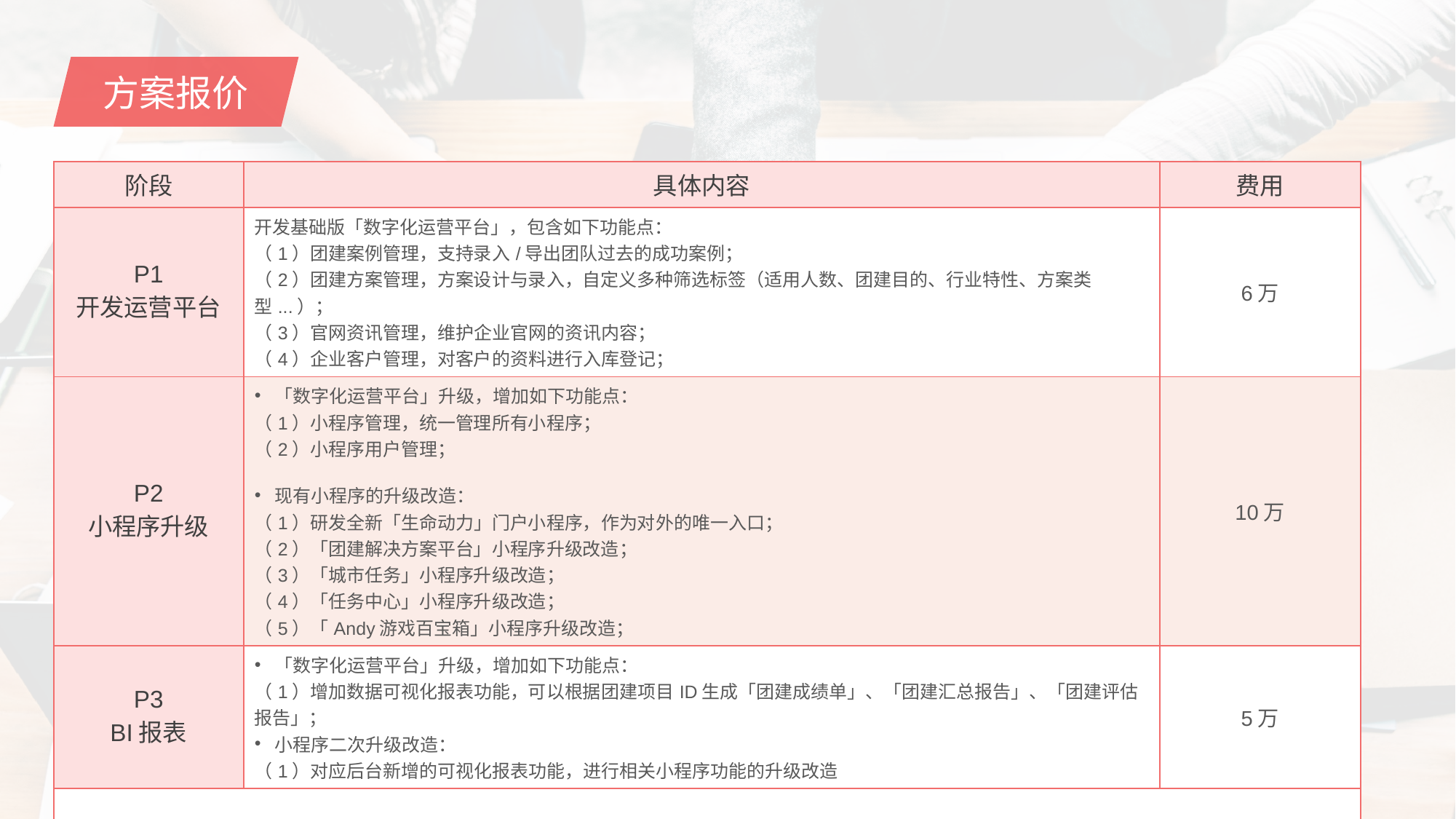

方案报价
| 阶段 | 具体内容 | 费用 |
| --- | --- | --- |
| P1 开发运营平台 | 开发基础版「数字化运营平台」，包含如下功能点： （1）团建案例管理，支持录入/导出团队过去的成功案例； （2）团建方案管理，方案设计与录入，自定义多种筛选标签（适用人数、团建目的、行业特性、方案类型...）； （3）官网资讯管理，维护企业官网的资讯内容； （4）企业客户管理，对客户的资料进行入库登记； | 6万 |
| P2 小程序升级 | 「数字化运营平台」升级，增加如下功能点： （1）小程序管理，统一管理所有小程序； （2）小程序用户管理； 现有小程序的升级改造： （1）研发全新「生命动力」门户小程序，作为对外的唯一入口； （2）「团建解决方案平台」小程序升级改造； （3）「城市任务」小程序升级改造； （4）「任务中心」小程序升级改造； （5）「Andy游戏百宝箱」小程序升级改造； | 10万 |
| P3 BI报表 | 「数字化运营平台」升级，增加如下功能点： （1）增加数据可视化报表功能，可以根据团建项目ID生成「团建成绩单」、「团建汇总报告」、「团建评估报告」； 小程序二次升级改造： （1）对应后台新增的可视化报表功能，进行相关小程序功能的升级改造 | 5万 |
| 合计：21万 |  |  |